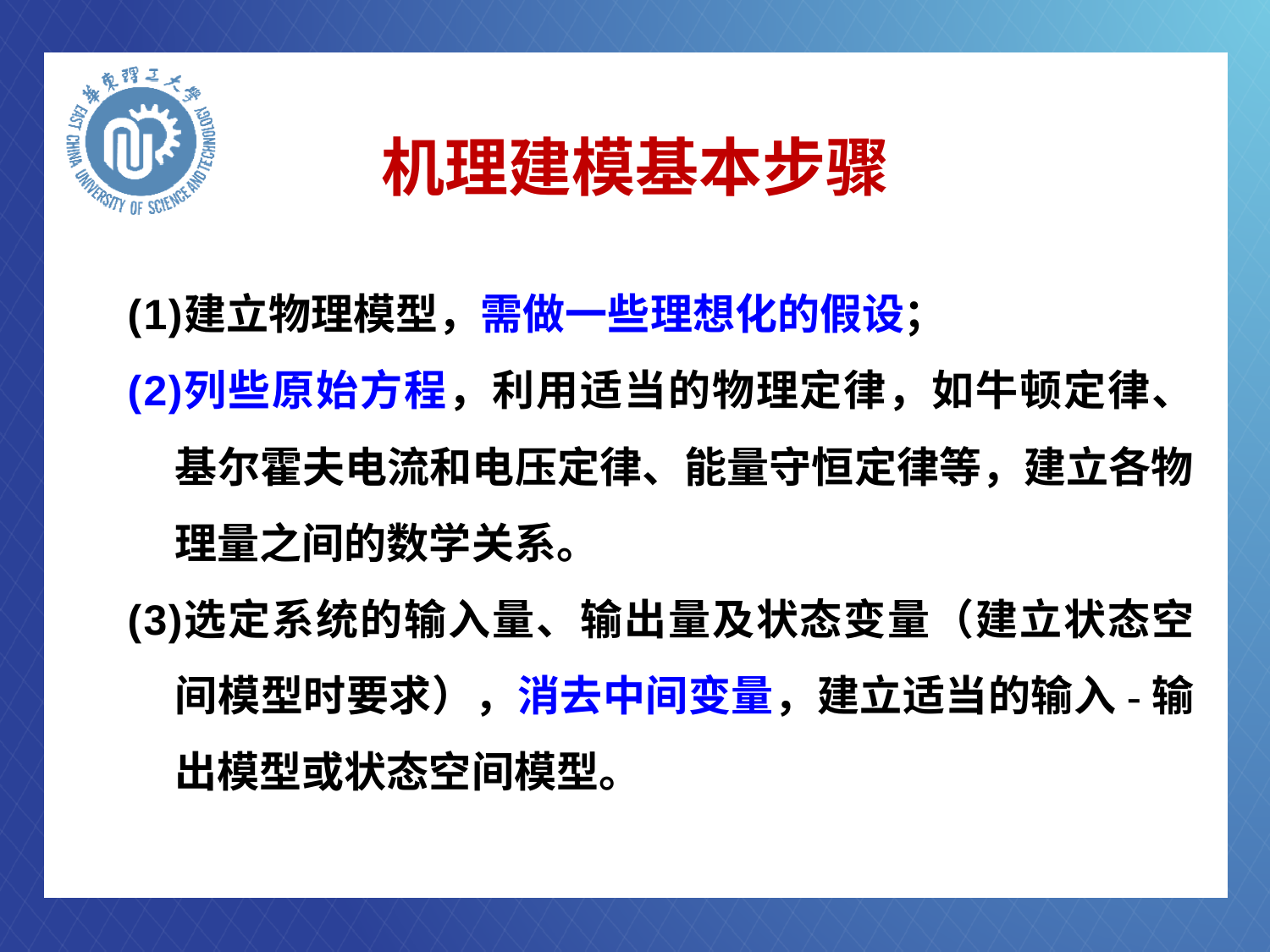

# 机理建模基本步骤
建立物理模型，需做一些理想化的假设；
列些原始方程，利用适当的物理定律，如牛顿定律、基尔霍夫电流和电压定律、能量守恒定律等，建立各物理量之间的数学关系。
选定系统的输入量、输出量及状态变量（建立状态空间模型时要求），消去中间变量，建立适当的输入-输出模型或状态空间模型。